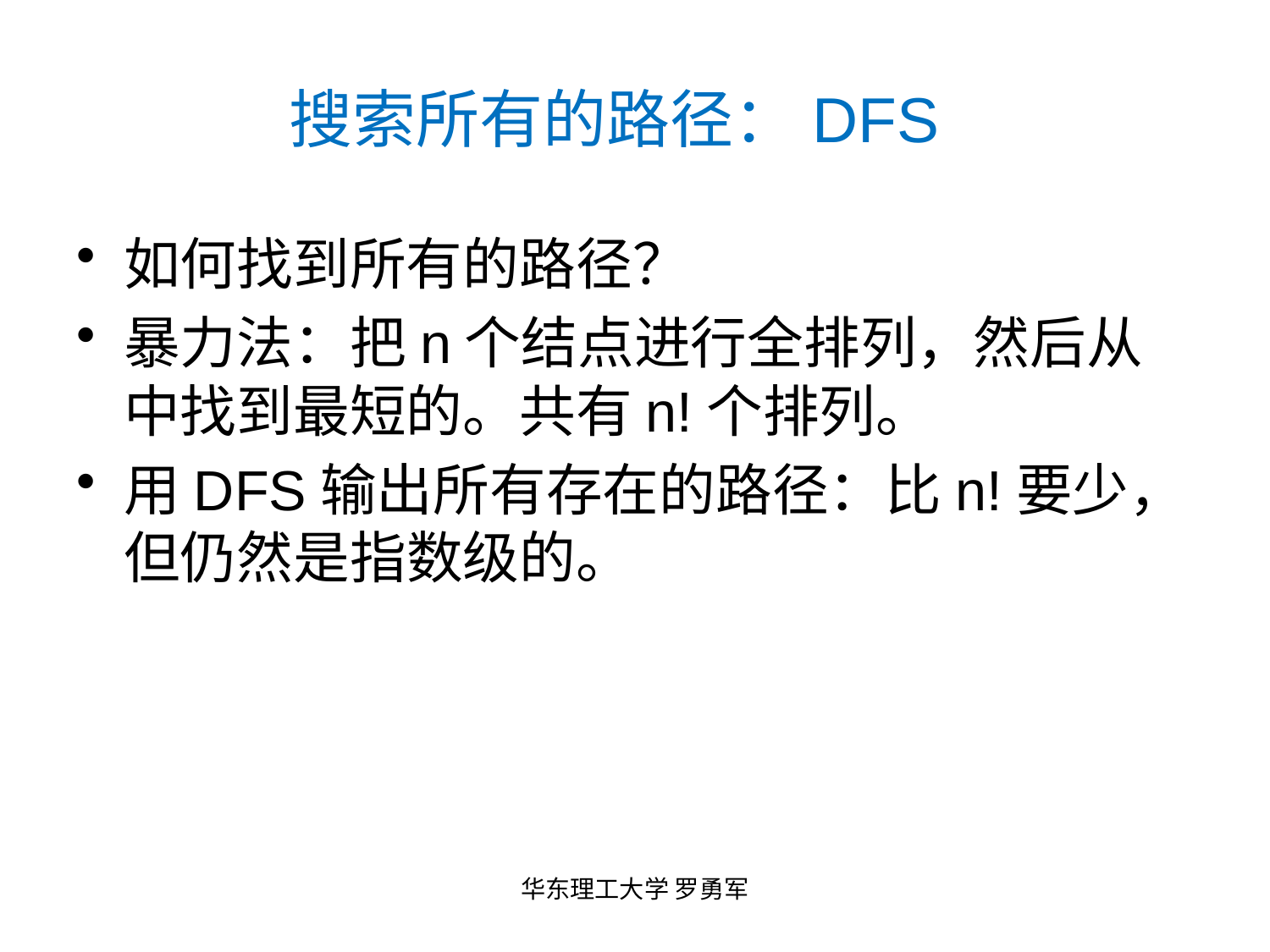

# 搜索所有的路径：DFS
如何找到所有的路径？
暴力法：把n个结点进行全排列，然后从中找到最短的。共有n!个排列。
用DFS输出所有存在的路径：比n!要少，但仍然是指数级的。

华东理工大学 罗勇军